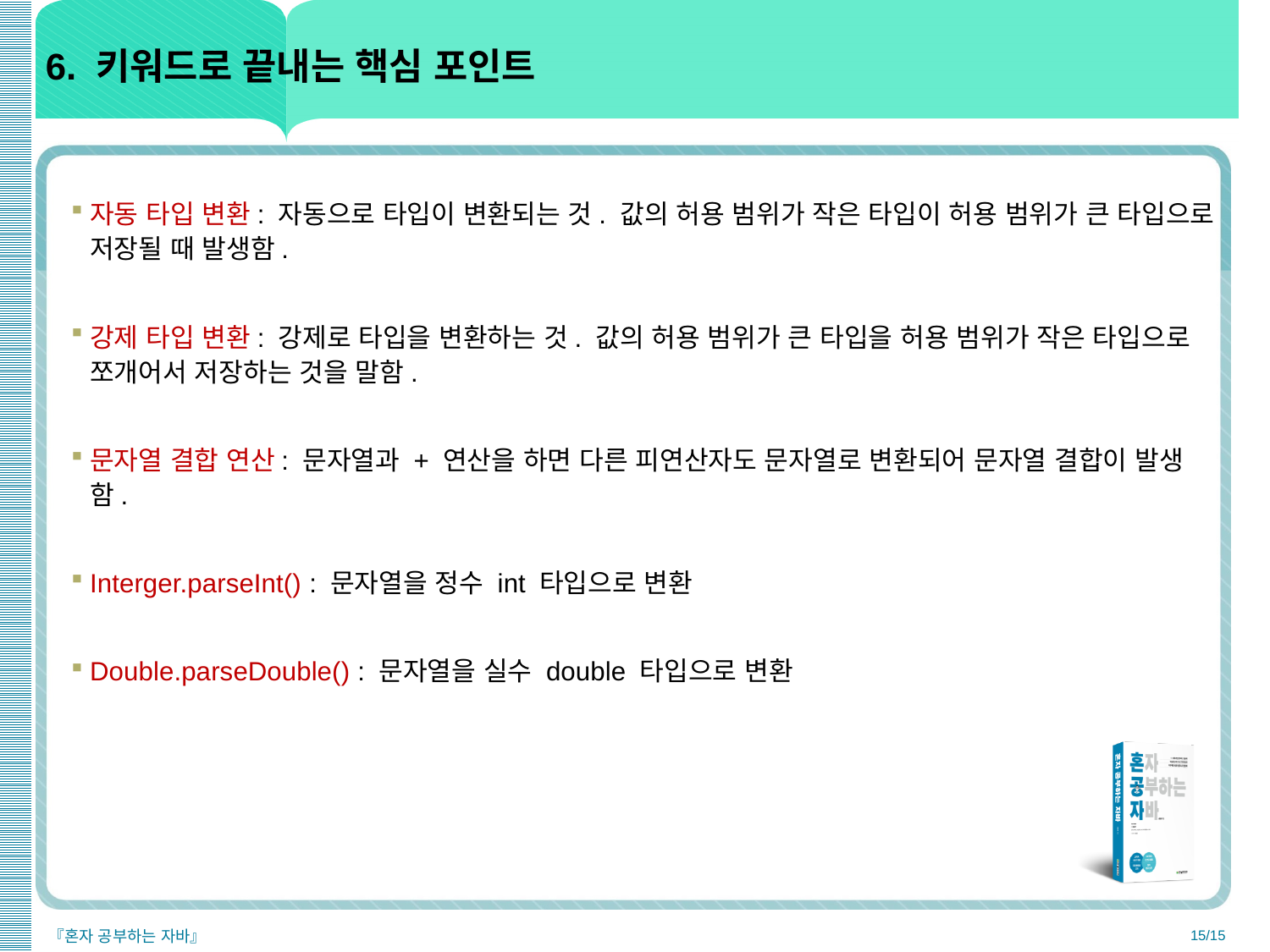

# 6. 키워드로 끝내는 핵심 포인트

자동 타입 변환: 자동으로 타입이 변환되는 것. 값의 허용 범위가 작은 타입이 허용 범위가 큰 타입으로 저장될 때 발생함.

강제 타입 변환: 강제로 타입을 변환하는 것. 값의 허용 범위가 큰 타입을 허용 범위가 작은 타입으로 쪼개어서 저장하는 것을 말함.

문자열 결합 연산: 문자열과 + 연산을 하면 다른 피연산자도 문자열로 변환되어 문자열 결합이 발생함.

Interger.parseInt() : 문자열을 정수 int 타입으로 변환

Double.parseDouble() : 문자열을 실수 double 타입으로 변환